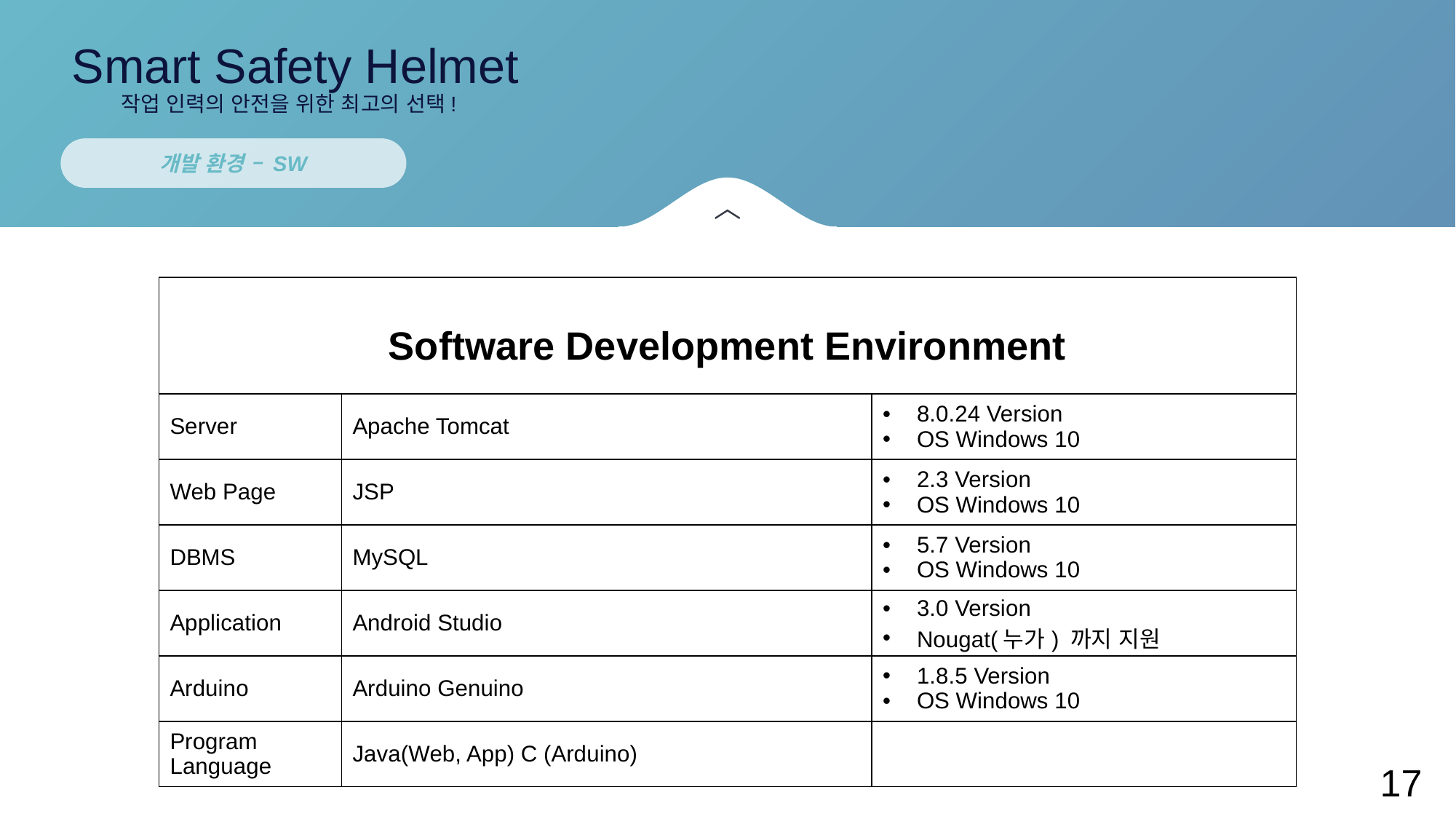

Smart Safety Helmet
작업 인력의 안전을 위한 최고의 선택!
개발 환경 – SW

〉
| Software Development Environment |  |  |
| --- | --- | --- |
| Server | Apache Tomcat | 8.0.24 Version OS Windows 10 |
| Web Page | JSP | 2.3 Version OS Windows 10 |
| DBMS | MySQL | 5.7 Version OS Windows 10 |
| Application | Android Studio | 3.0 Version Nougat(누가) 까지 지원 |
| Arduino | Arduino Genuino | 1.8.5 Version OS Windows 10 |
| Program Language | Java(Web, App) C (Arduino) |  |
17